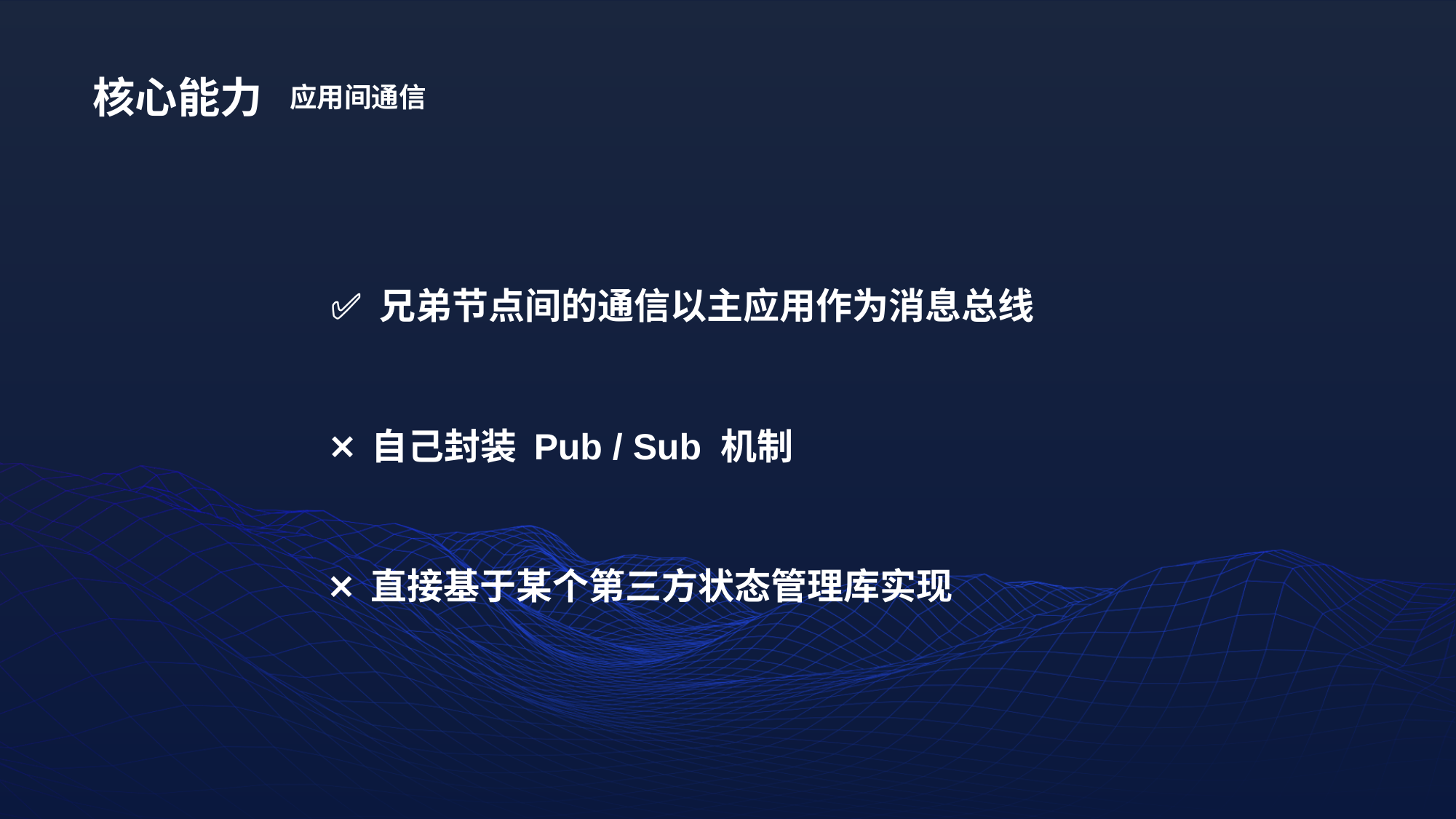

核心能力
应用间通信
✅ 兄弟节点间的通信以主应用作为消息总线
❌ 自己封装 Pub / Sub 机制
❌ 直接基于某个第三方状态管理库实现